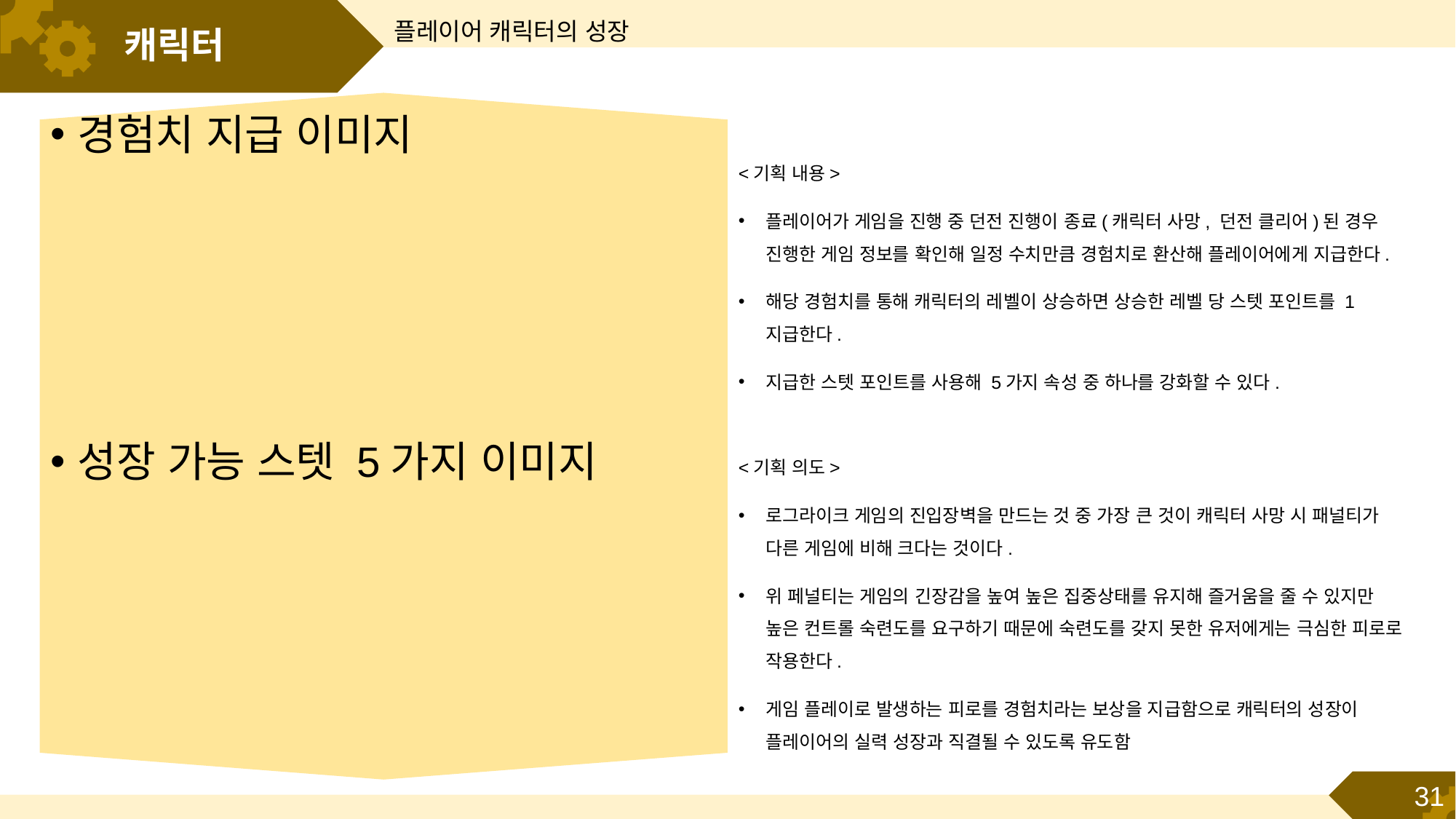

플레이어 캐릭터의 성장
# 캐릭터
경험치 지급 이미지
<기획 내용>
플레이어가 게임을 진행 중 던전 진행이 종료(캐릭터 사망, 던전 클리어)된 경우 진행한 게임 정보를 확인해 일정 수치만큼 경험치로 환산해 플레이어에게 지급한다.
해당 경험치를 통해 캐릭터의 레벨이 상승하면 상승한 레벨 당 스텟 포인트를 1 지급한다.
지급한 스텟 포인트를 사용해 5가지 속성 중 하나를 강화할 수 있다.
성장 가능 스텟 5가지 이미지
<기획 의도>
로그라이크 게임의 진입장벽을 만드는 것 중 가장 큰 것이 캐릭터 사망 시 패널티가 다른 게임에 비해 크다는 것이다.
위 페널티는 게임의 긴장감을 높여 높은 집중상태를 유지해 즐거움을 줄 수 있지만 높은 컨트롤 숙련도를 요구하기 때문에 숙련도를 갖지 못한 유저에게는 극심한 피로로 작용한다.
게임 플레이로 발생하는 피로를 경험치라는 보상을 지급함으로 캐릭터의 성장이 플레이어의 실력 성장과 직결될 수 있도록 유도함
31